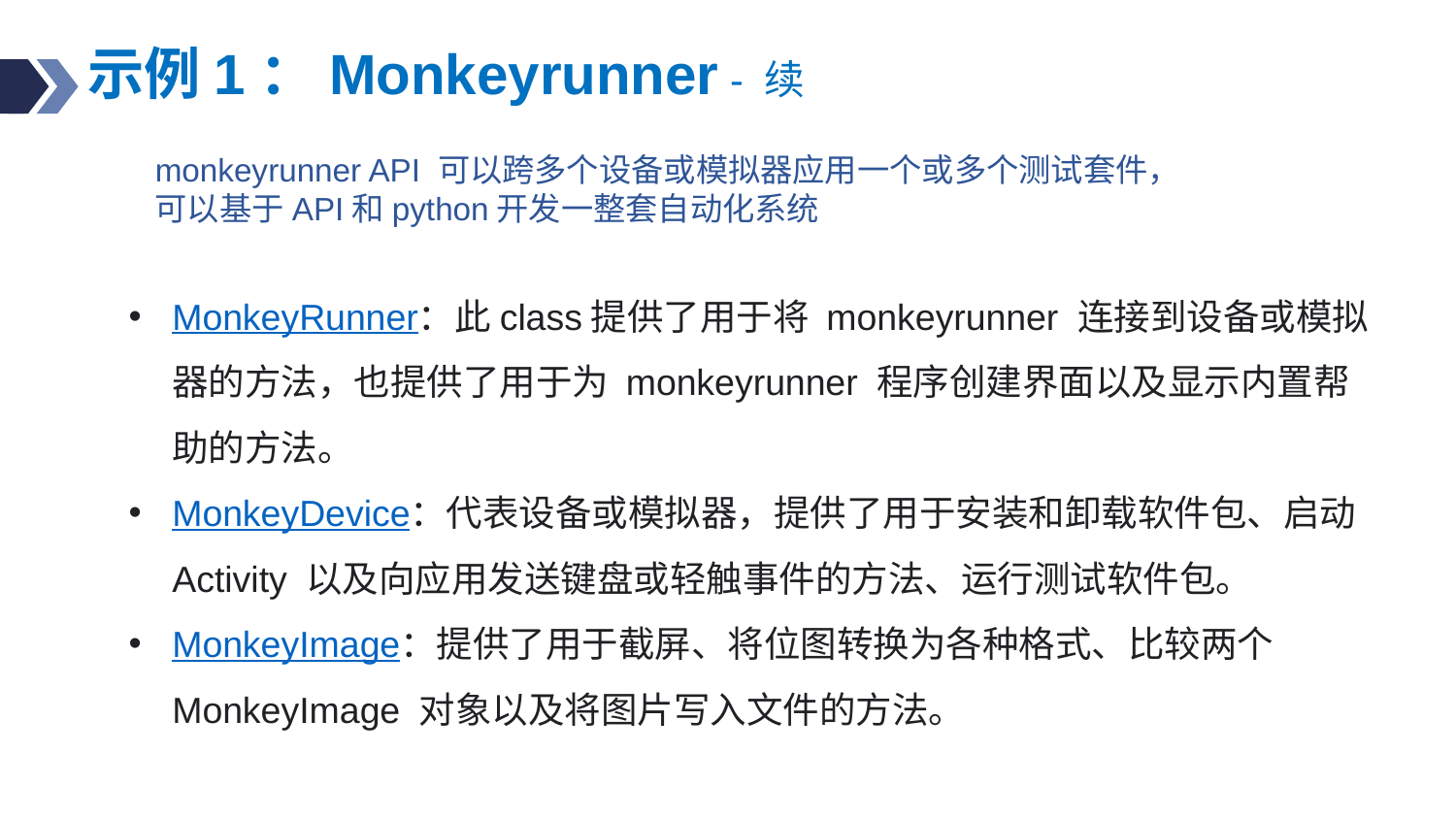

# 示例1：Monkeyrunner - 续
monkeyrunner API 可以跨多个设备或模拟器应用一个或多个测试套件，可以基于API和python开发一整套自动化系统
MonkeyRunner：此class提供了用于将 monkeyrunner 连接到设备或模拟器的方法，也提供了用于为 monkeyrunner 程序创建界面以及显示内置帮助的方法。
MonkeyDevice：代表设备或模拟器，提供了用于安装和卸载软件包、启动 Activity 以及向应用发送键盘或轻触事件的方法、运行测试软件包。
MonkeyImage：提供了用于截屏、将位图转换为各种格式、比较两个 MonkeyImage 对象以及将图片写入文件的方法。